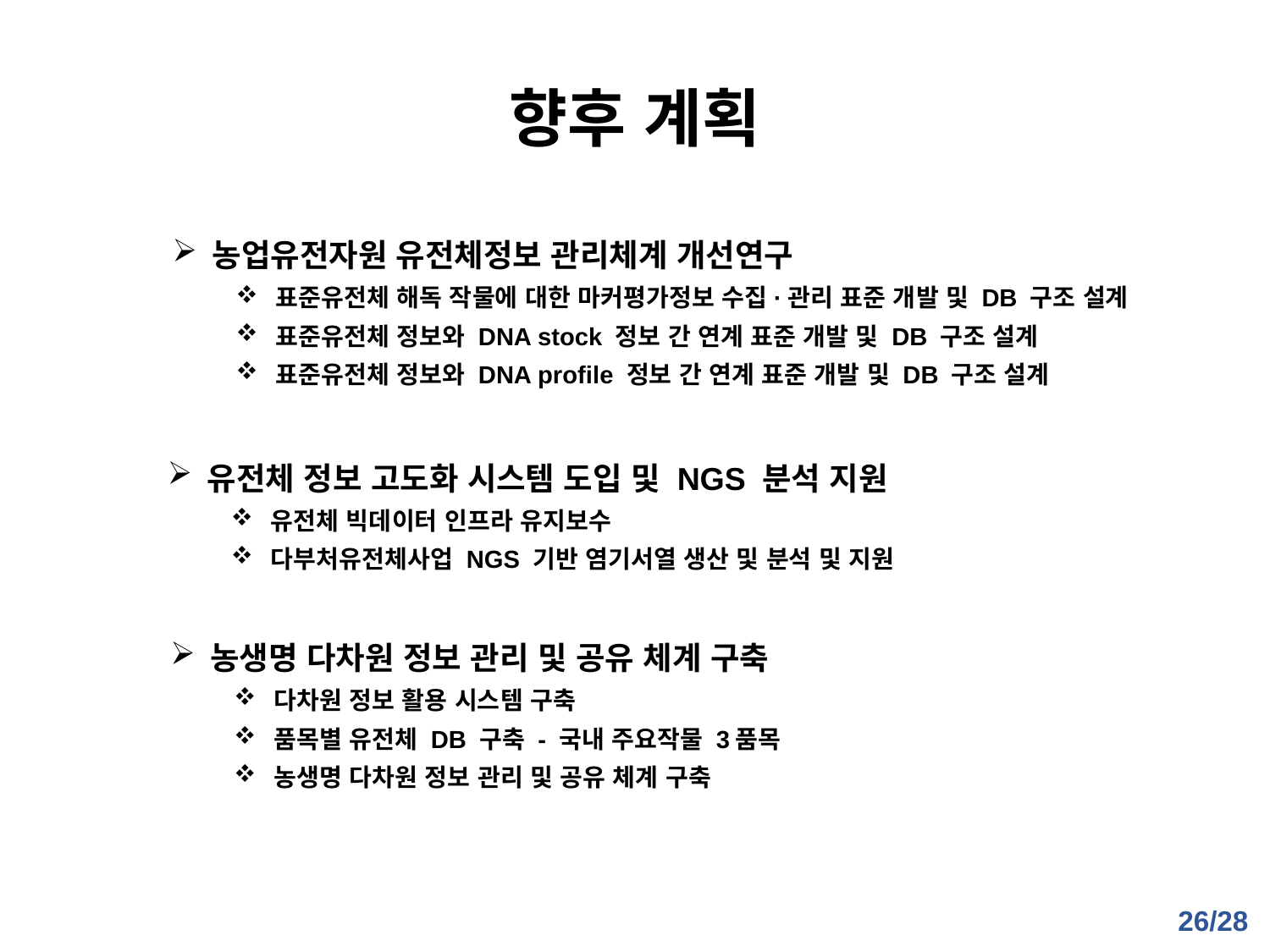

향후 계획
농업유전자원 유전체정보 관리체계 개선연구
표준유전체 해독 작물에 대한 마커평가정보 수집·관리 표준 개발 및 DB 구조 설계
표준유전체 정보와 DNA stock 정보 간 연계 표준 개발 및 DB 구조 설계
표준유전체 정보와 DNA profile 정보 간 연계 표준 개발 및 DB 구조 설계
유전체 정보 고도화 시스템 도입 및 NGS 분석 지원
유전체 빅데이터 인프라 유지보수
다부처유전체사업 NGS 기반 염기서열 생산 및 분석 및 지원
농생명 다차원 정보 관리 및 공유 체계 구축
다차원 정보 활용 시스템 구축
품목별 유전체 DB 구축 - 국내 주요작물 3품목
농생명 다차원 정보 관리 및 공유 체계 구축
26/28